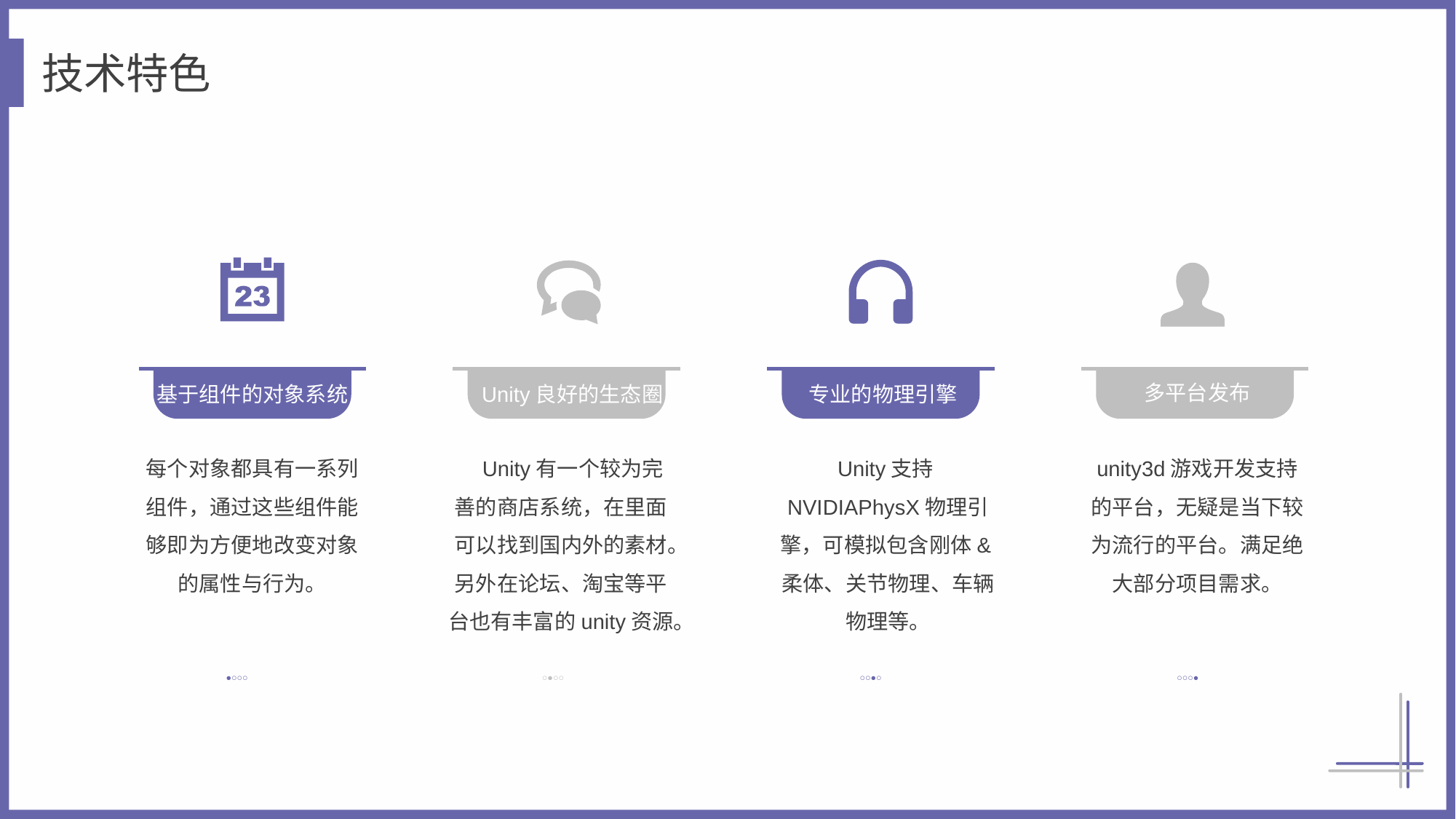

技术特色

多平台发布
基于组件的对象系统
Unity良好的生态圈
专业的物理引擎
每个对象都具有一系列组件，通过这些组件能够即为方便地改变对象的属性与行为。
Unity支持NVIDIAPhysX物理引擎，可模拟包含刚体&柔体、关节物理、车辆物理等。
unity3d游戏开发支持的平台，无疑是当下较为流行的平台。满足绝大部分项目需求。
    Unity有一个较为完善的商店系统，在里面可以找到国内外的素材。另外在论坛、淘宝等平台也有丰富的unity资源。
●○○○
○●○○
○○●○
○○○●